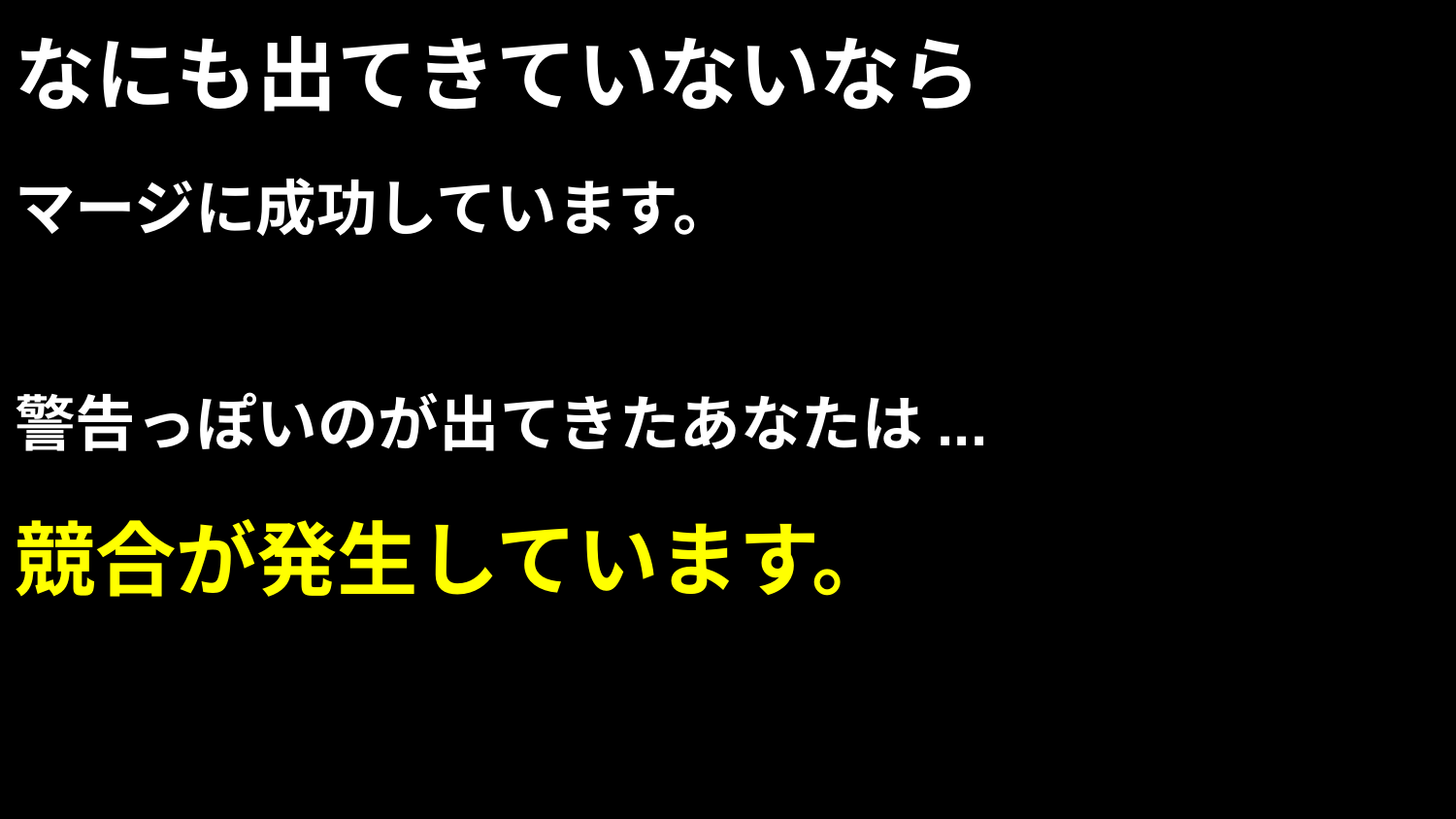

# なにも出てきていないなら
マージに成功しています。

警告っぽいのが出てきたあなたは...

競合が発生しています。